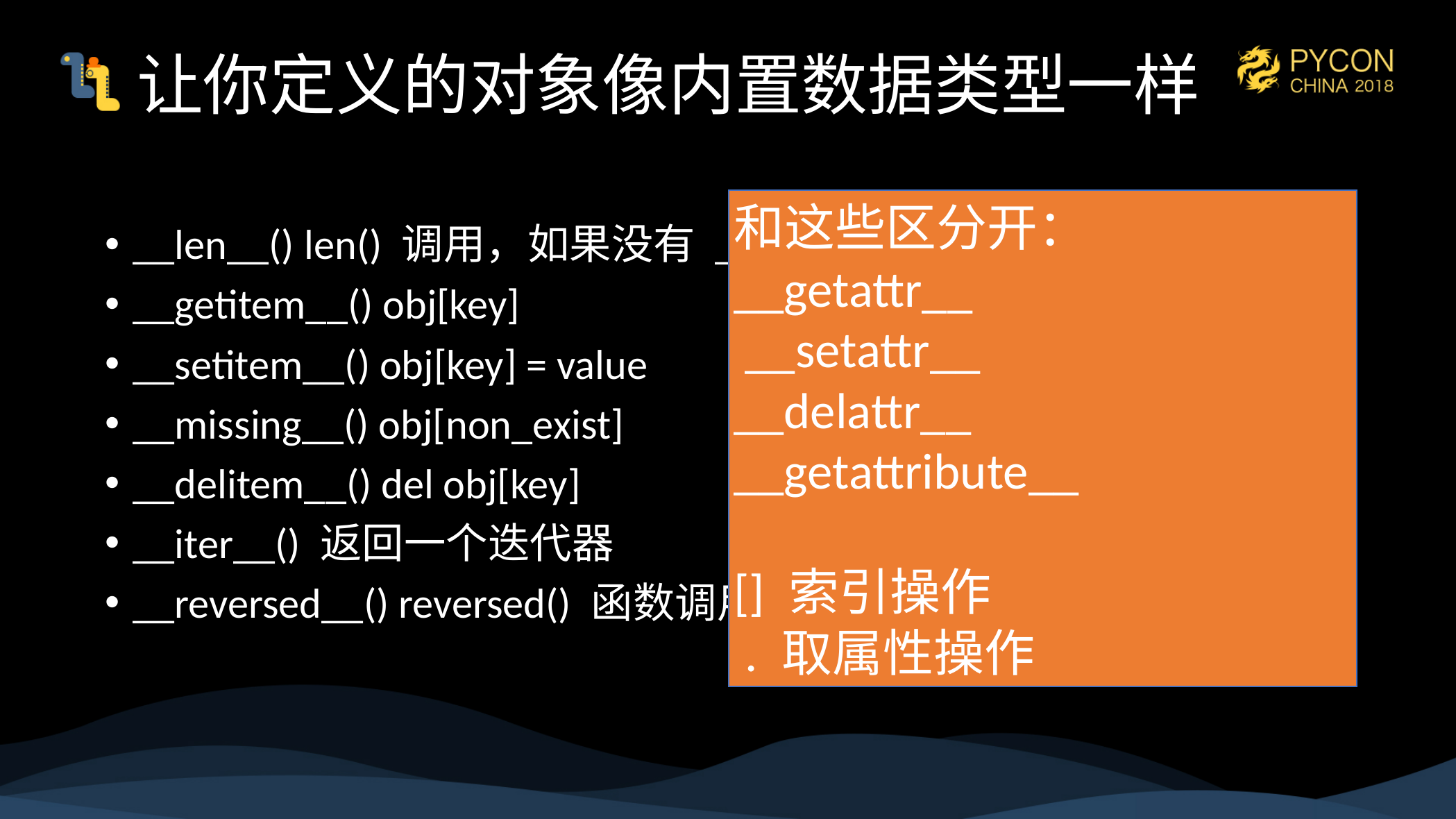

# 让你定义的对象像内置数据类型一样
和这些区分开：
__getattr__
 __setattr__
__delattr__
__getattribute__

[] 索引操作
 . 取属性操作
__len__() len() 调用，如果没有 __bool__()  return self.__len__()
__getitem__() obj[key]
__setitem__() obj[key] = value
__missing__() obj[non_exist]
__delitem__() del obj[key]
__iter__() 返回一个迭代器
__reversed__() reversed() 函数调用